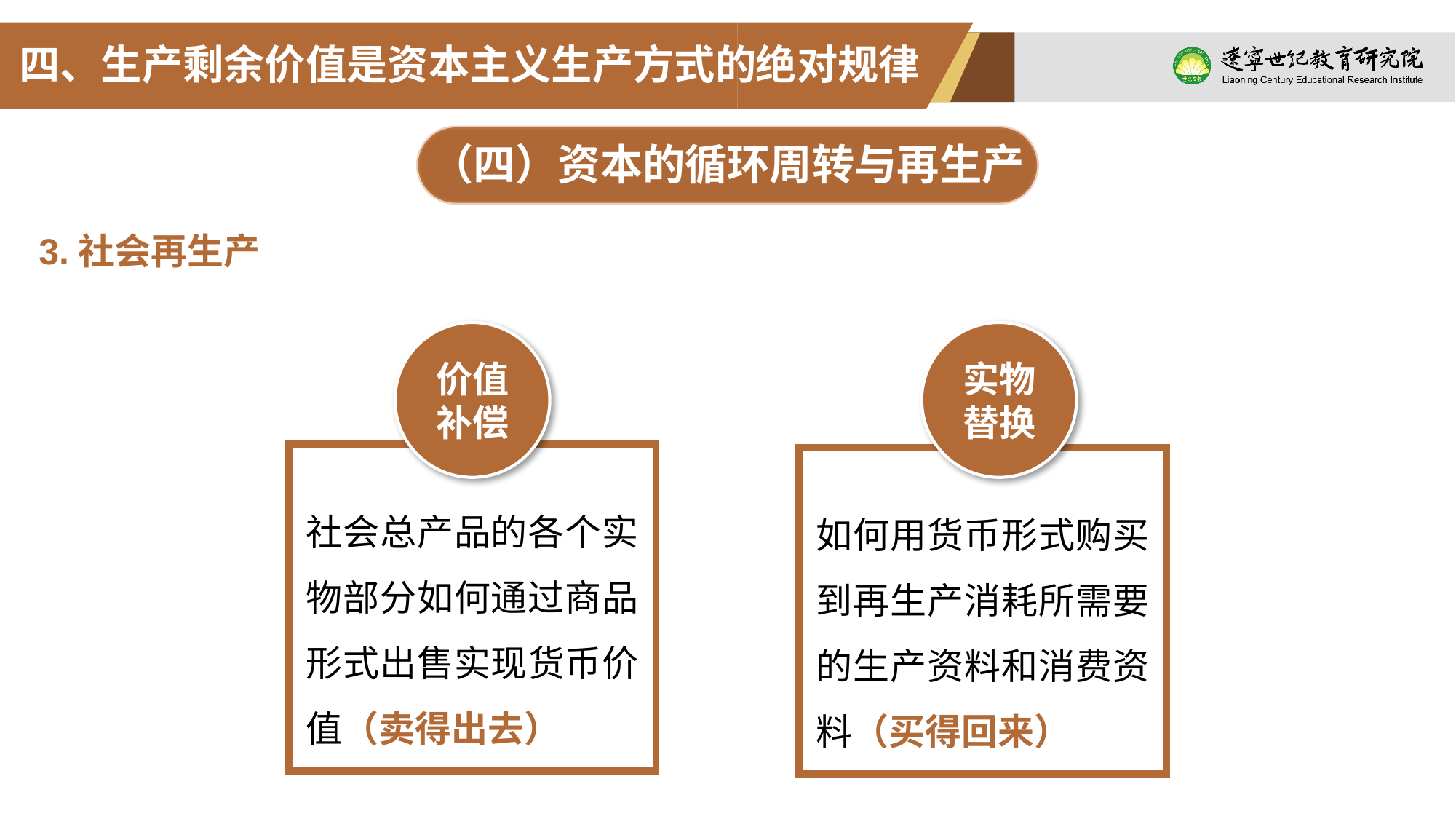

四、生产剩余价值是资本主义生产方式的绝对规律
（四）资本的循环周转与再生产
3.社会再生产
价值
补偿
实物
替换
社会总产品的各个实物部分如何通过商品形式出售实现货币价值（卖得出去）
如何用货币形式购买到再生产消耗所需要的生产资料和消费资料（买得回来）